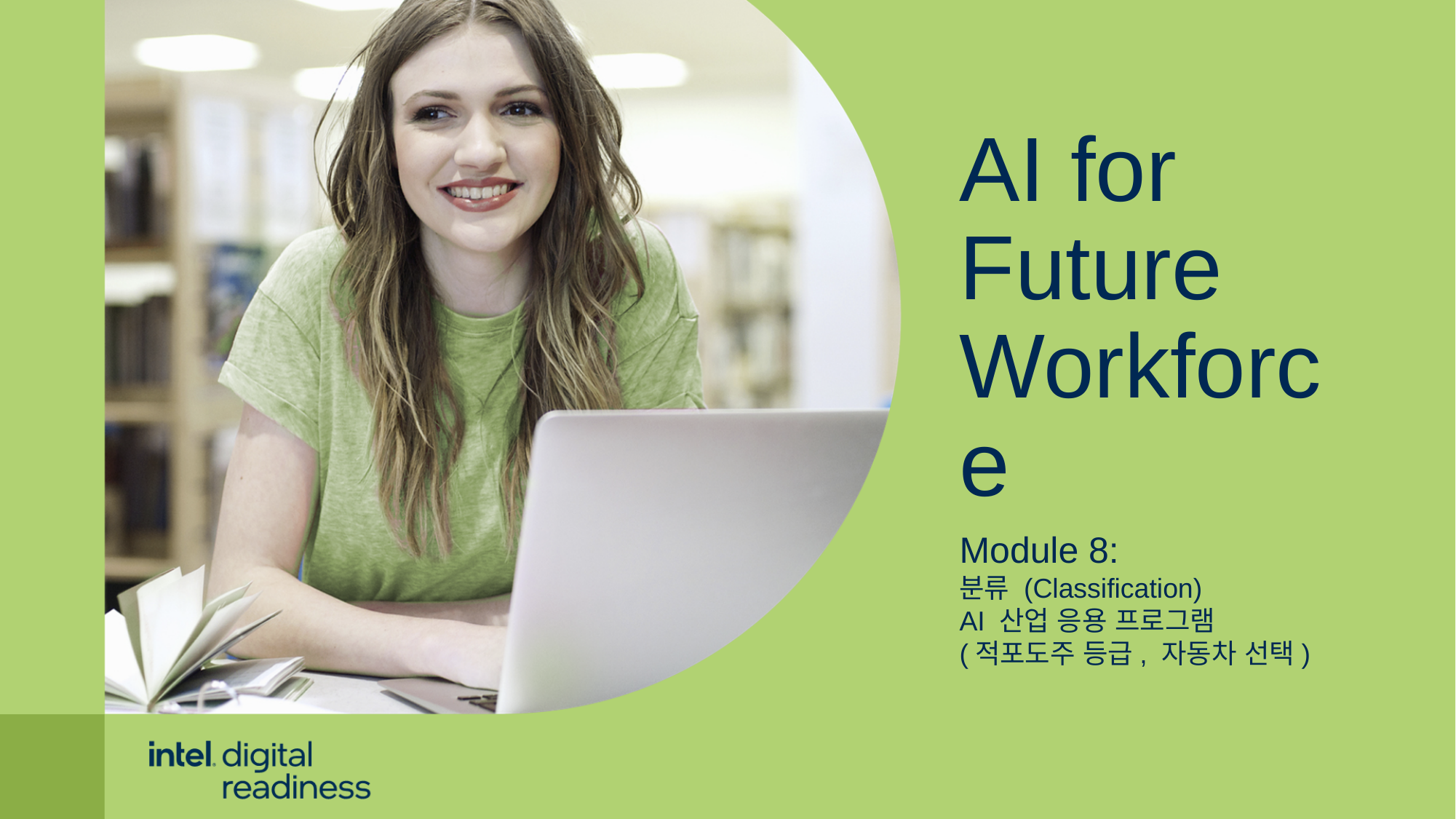

AI for
Future Workforce
Module 8:
분류 (Classification)
AI 산업 응용 프로그램
(적포도주 등급, 자동차 선택)